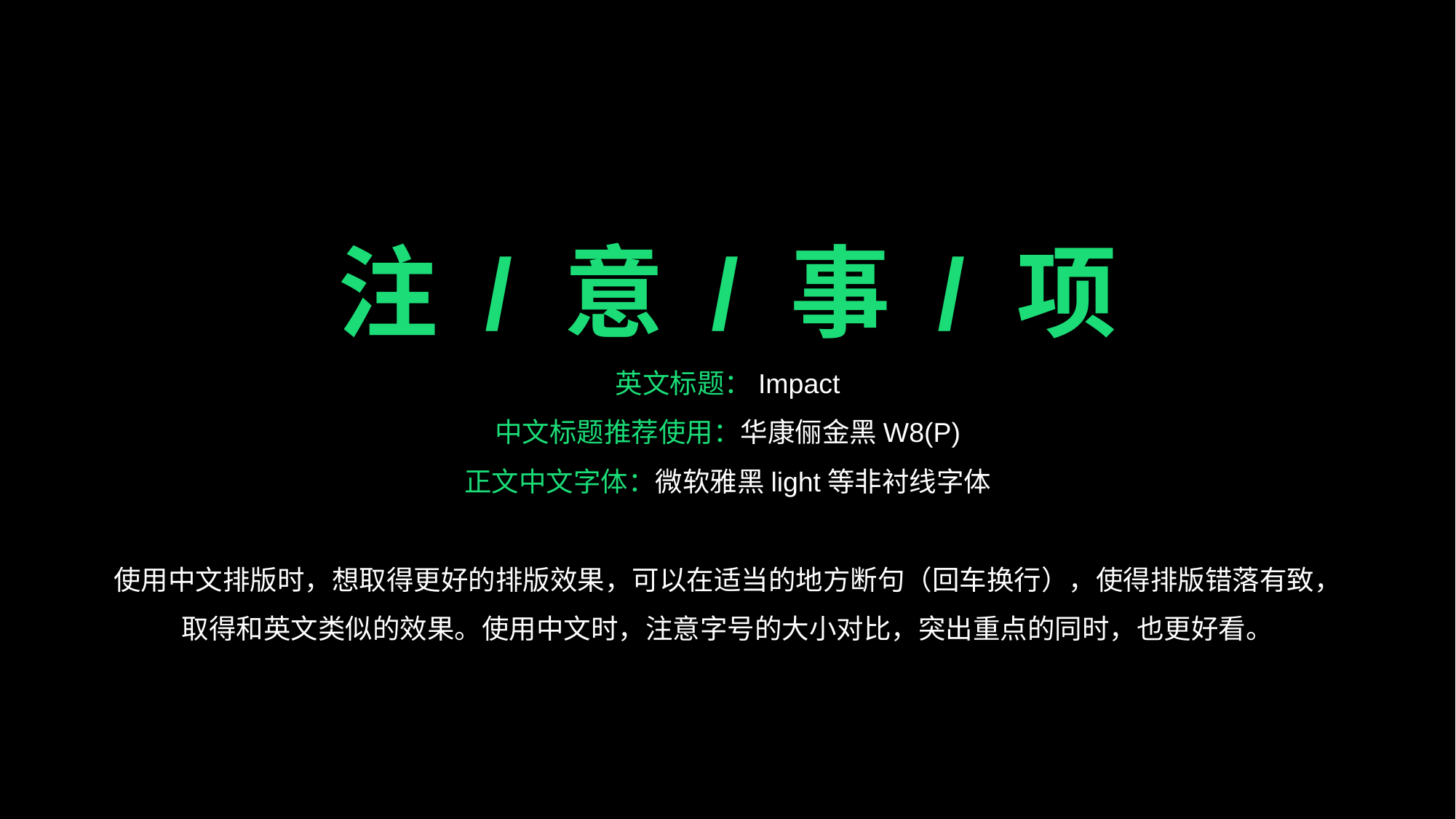

注 / 意 / 事 / 项
英文标题：Impact
中文标题推荐使用：华康俪金黑W8(P)
正文中文字体：微软雅黑light等非衬线字体

使用中文排版时，想取得更好的排版效果，可以在适当的地方断句（回车换行），使得排版错落有致，
取得和英文类似的效果。使用中文时，注意字号的大小对比，突出重点的同时，也更好看。